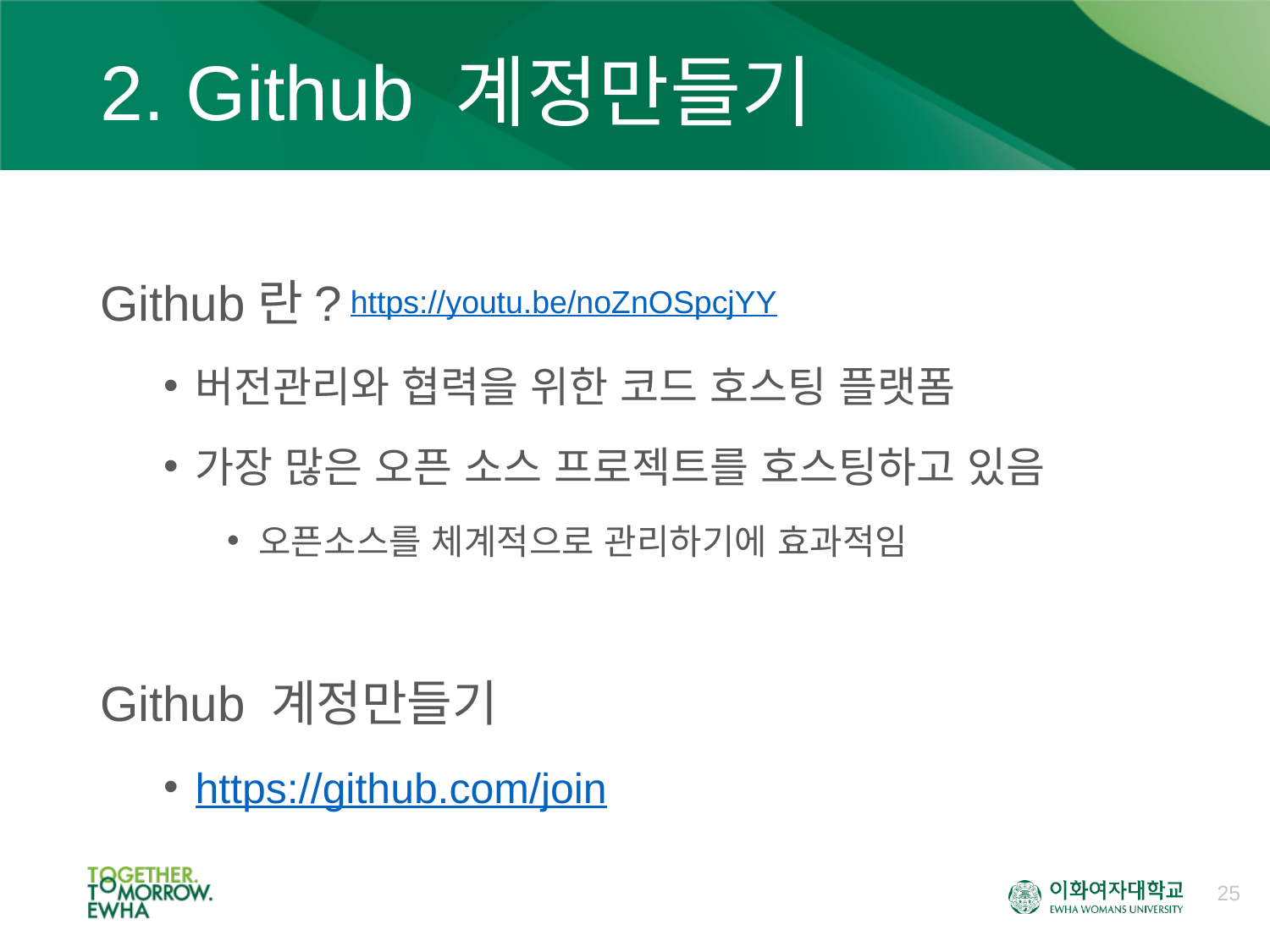

# 2. Github 계정만들기
Github란?
버전관리와 협력을 위한 코드 호스팅 플랫폼
가장 많은 오픈 소스 프로젝트를 호스팅하고 있음
오픈소스를 체계적으로 관리하기에 효과적임

Github 계정만들기
https://github.com/join

https://youtu.be/noZnOSpcjYY
25